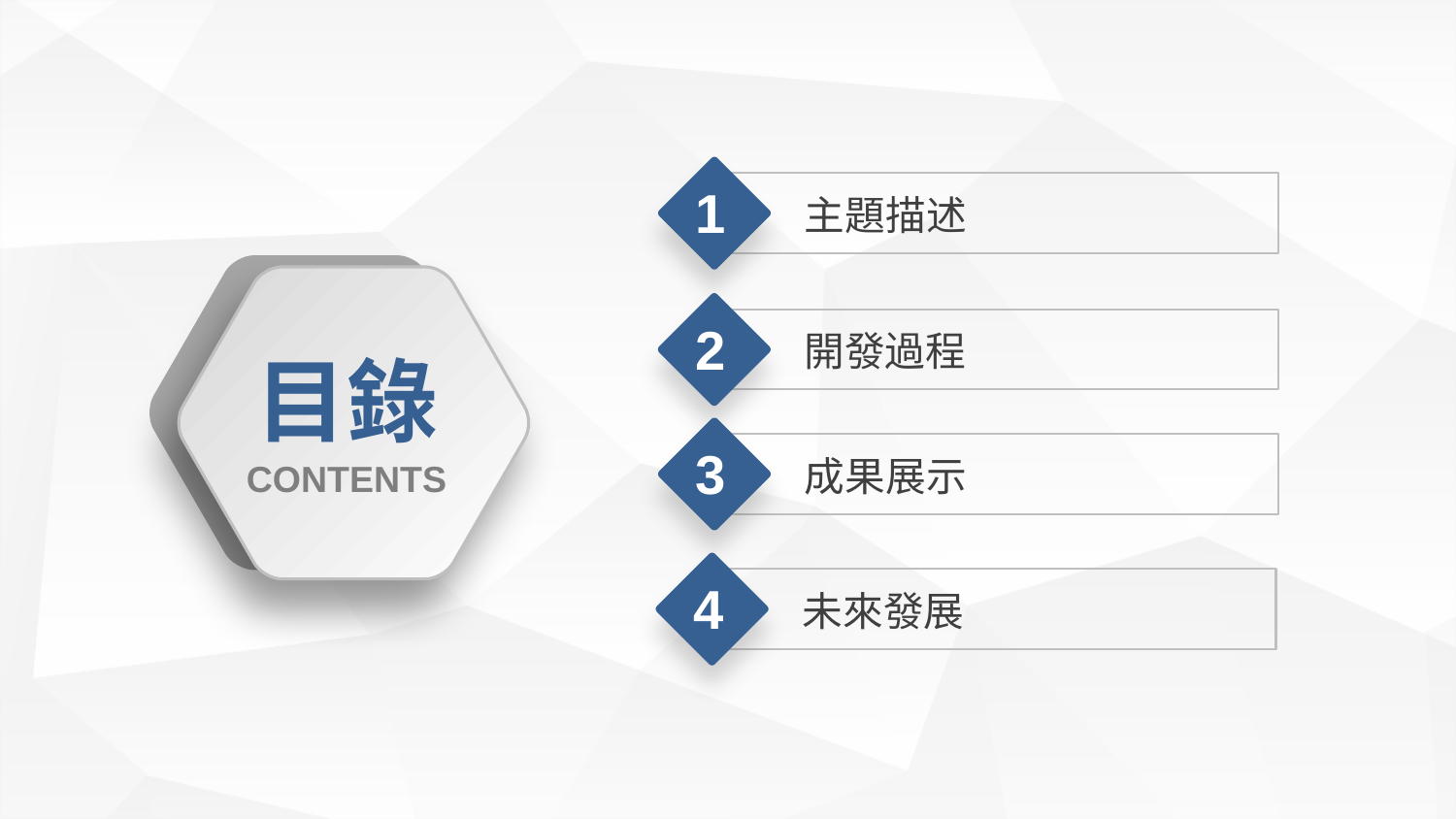

1

主題描述

2

開發過程
目錄

3

成果展示
CONTENTS

4

未來發展